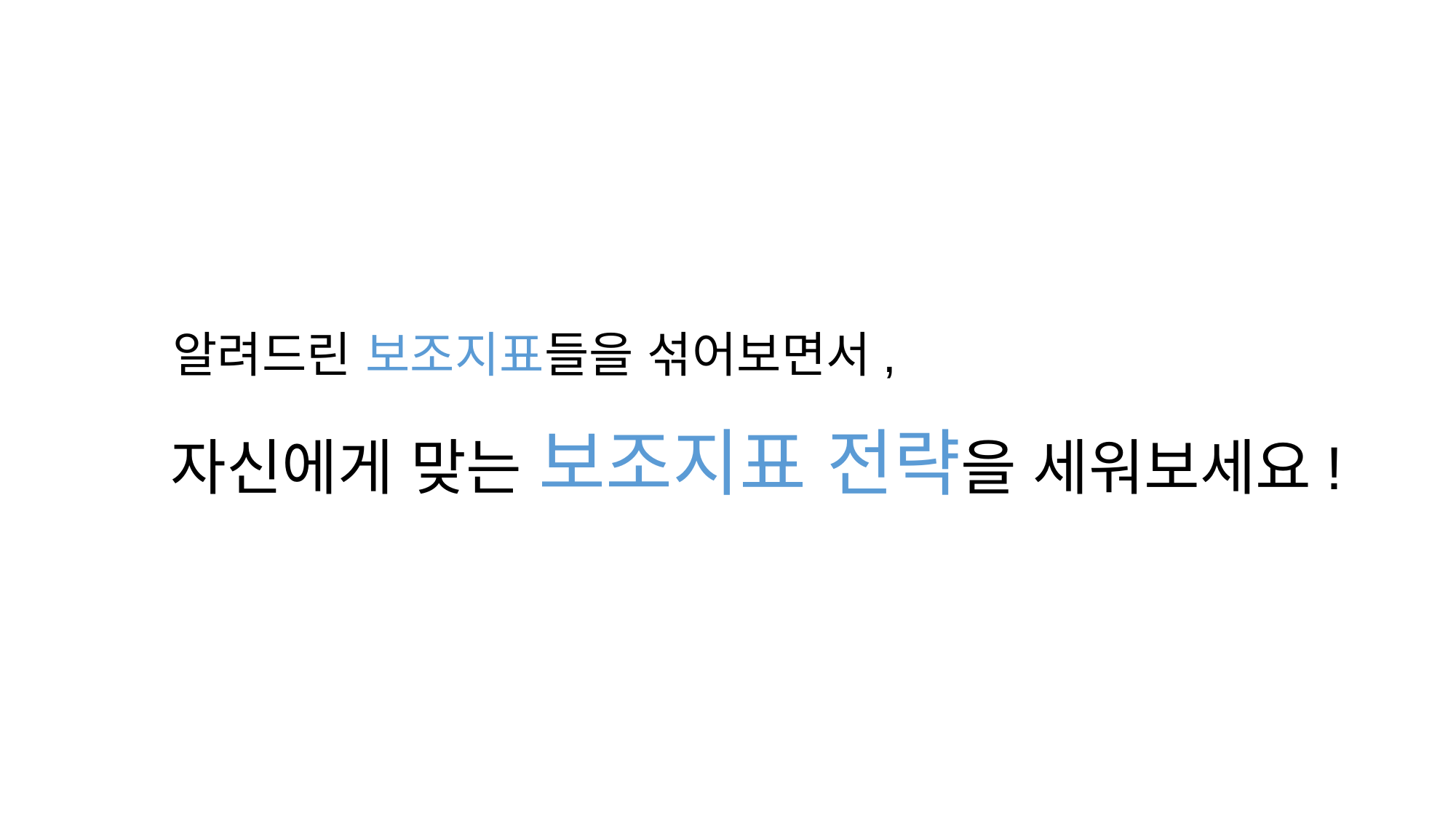

알려드린 보조지표들을 섞어보면서,
자신에게 맞는 보조지표 전략을 세워보세요!